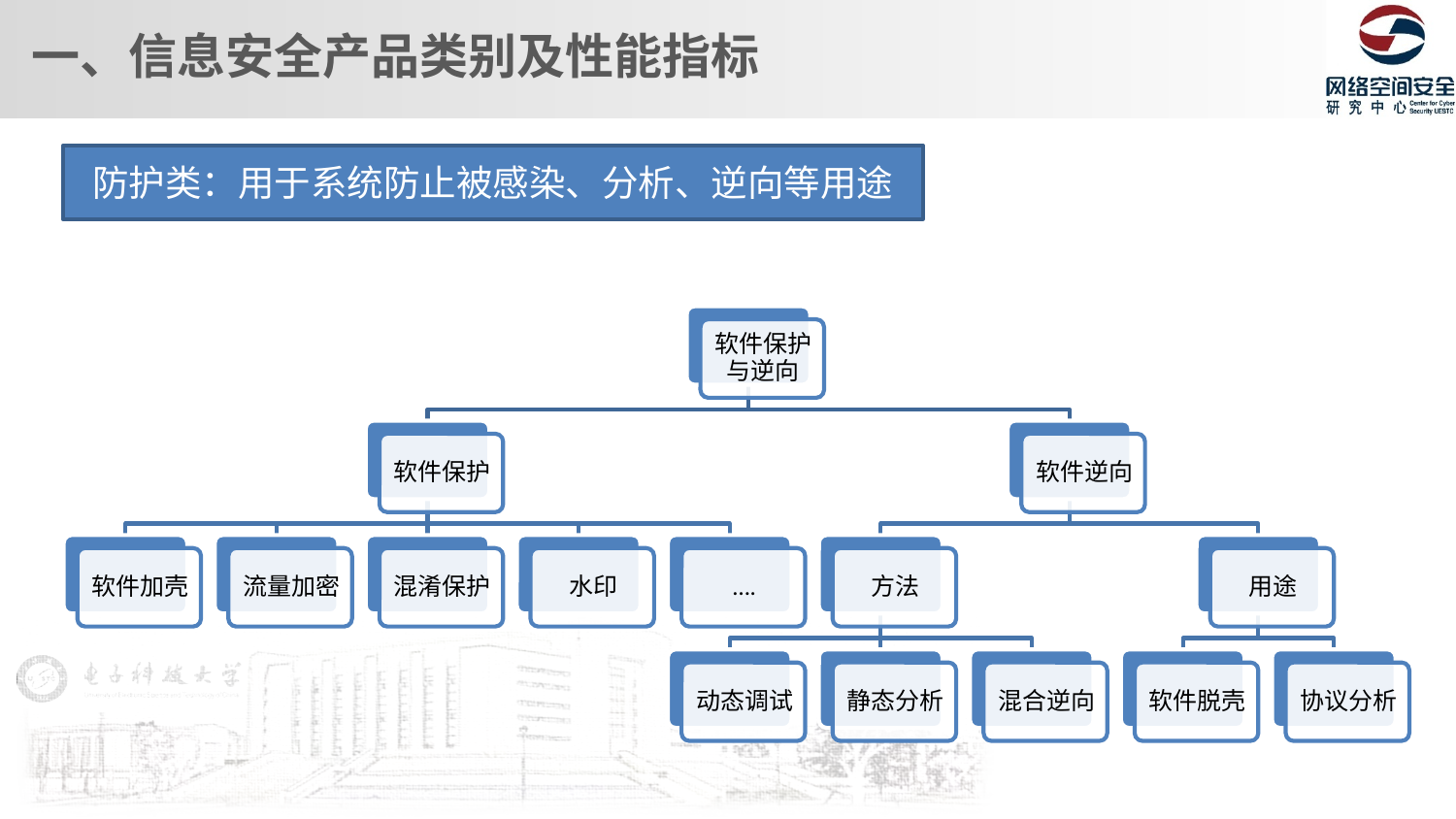

一、信息安全产品类别及性能指标
防护类：用于系统防止被感染、分析、逆向等用途
软件保护与逆向
软件保护
软件加壳
流量加密
混淆保护
水印
….
软件逆向
方法
动态调试
静态分析
混合逆向
用途
软件脱壳
协议分析